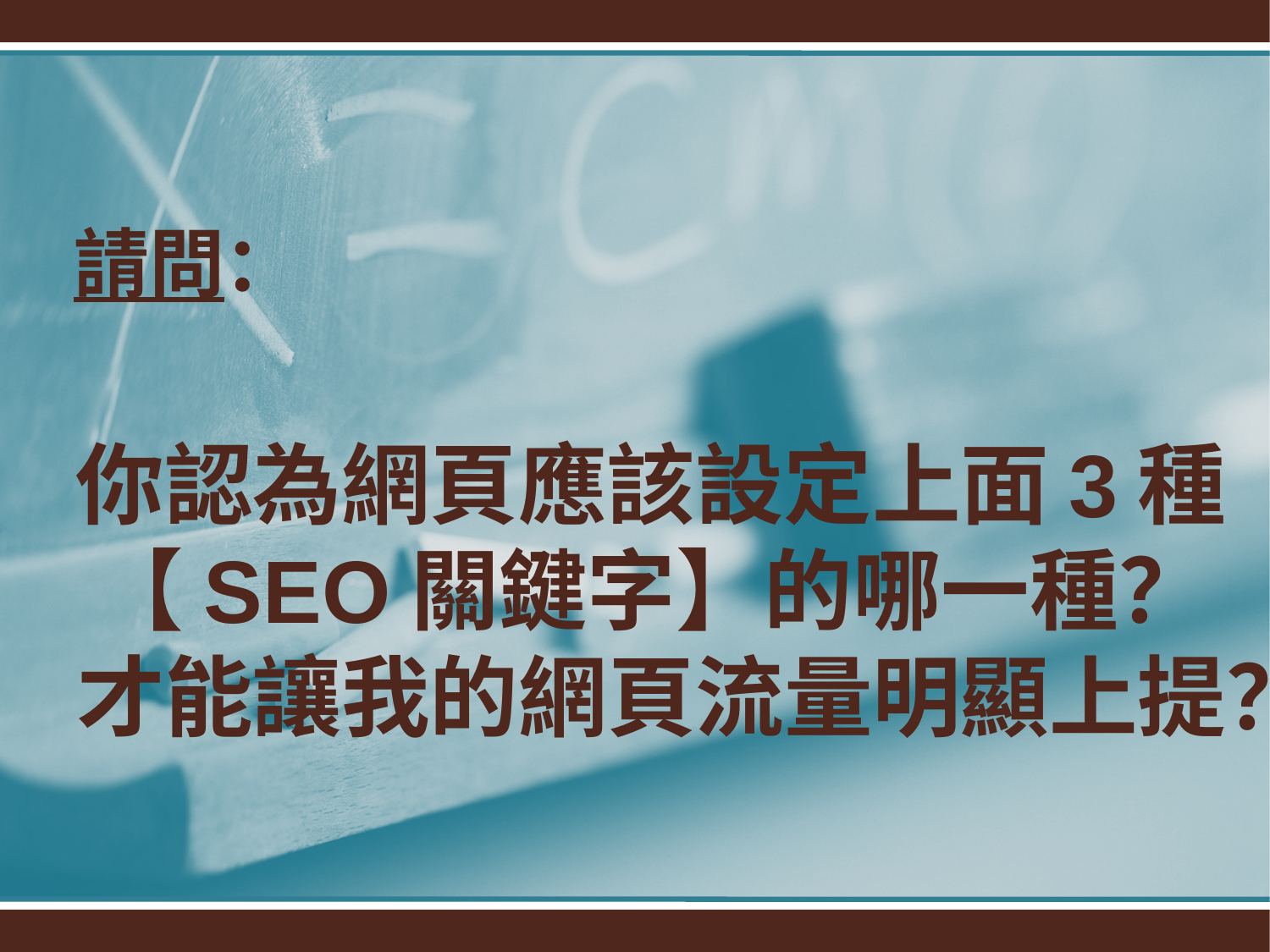

請問：

你認為網頁應該設定上面3種【SEO關鍵字】的哪一種？才能讓我的網頁流量明顯上提？